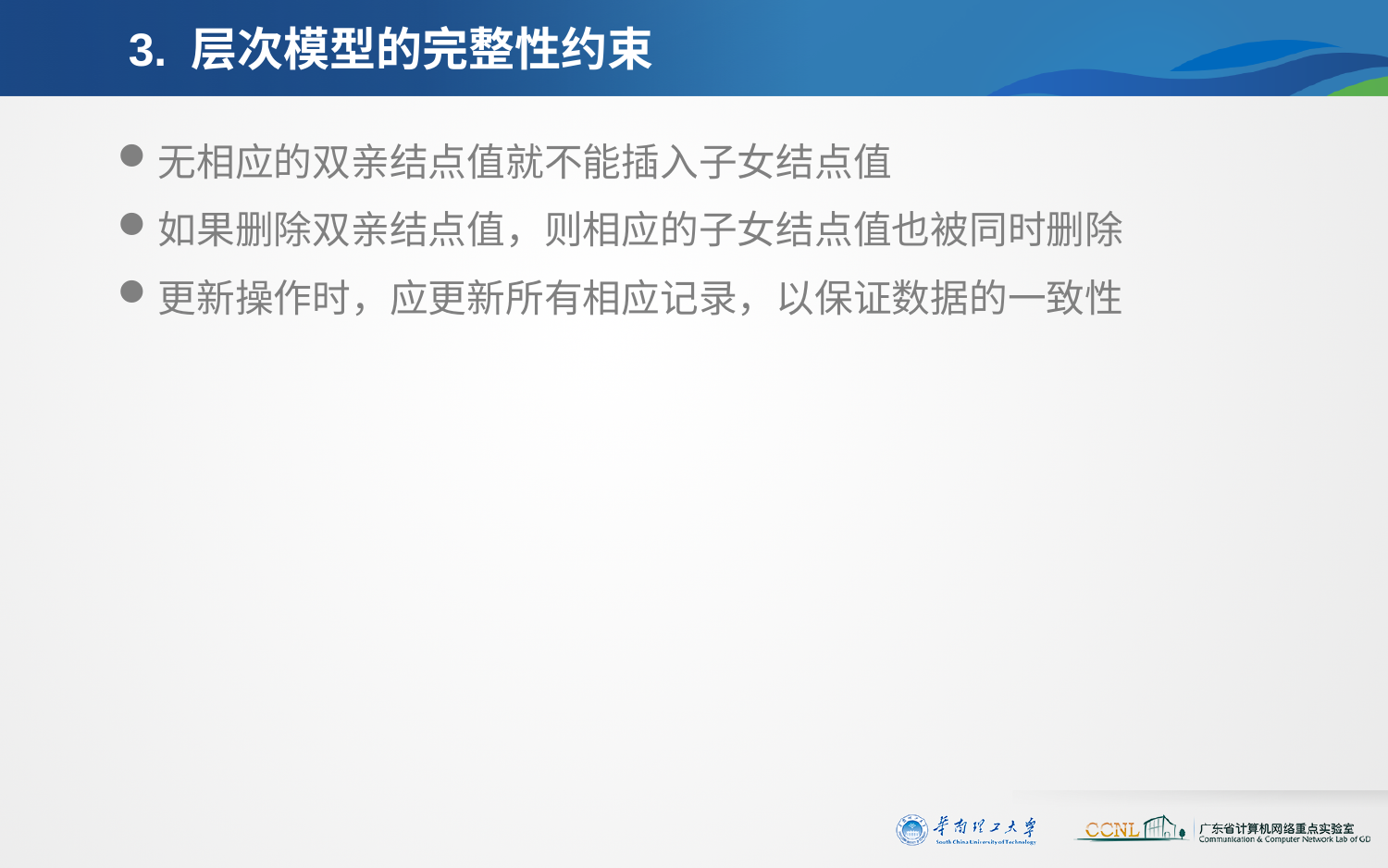

# 3. 层次模型的完整性约束
无相应的双亲结点值就不能插入子女结点值
如果删除双亲结点值，则相应的子女结点值也被同时删除
更新操作时，应更新所有相应记录，以保证数据的一致性